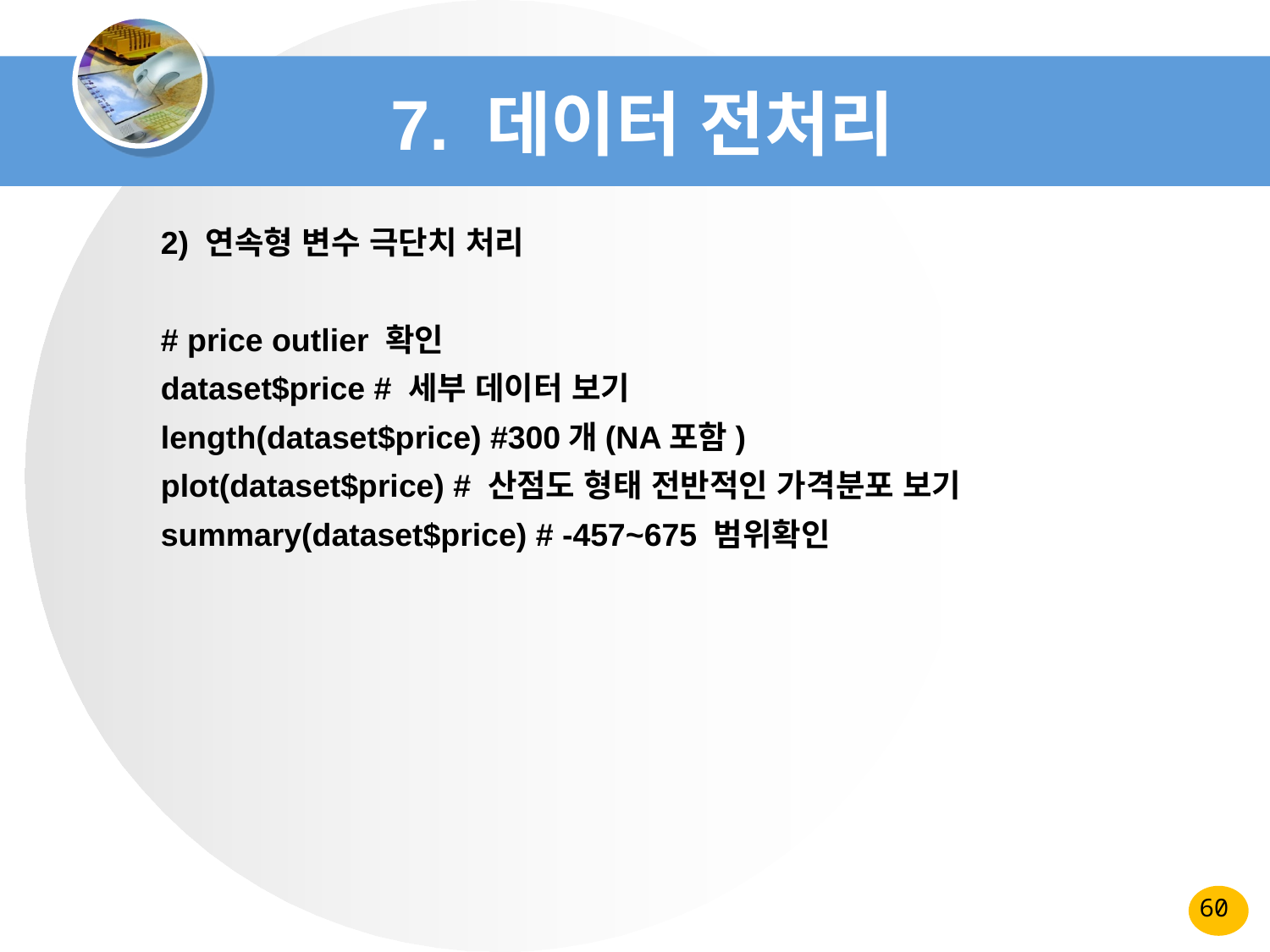

# 7. 데이터 전처리
2) 연속형 변수 극단치 처리

# price outlier 확인
dataset$price # 세부 데이터 보기
length(dataset$price) #300개(NA포함)
plot(dataset$price) # 산점도 형태 전반적인 가격분포 보기
summary(dataset$price) # -457~675 범위확인
60